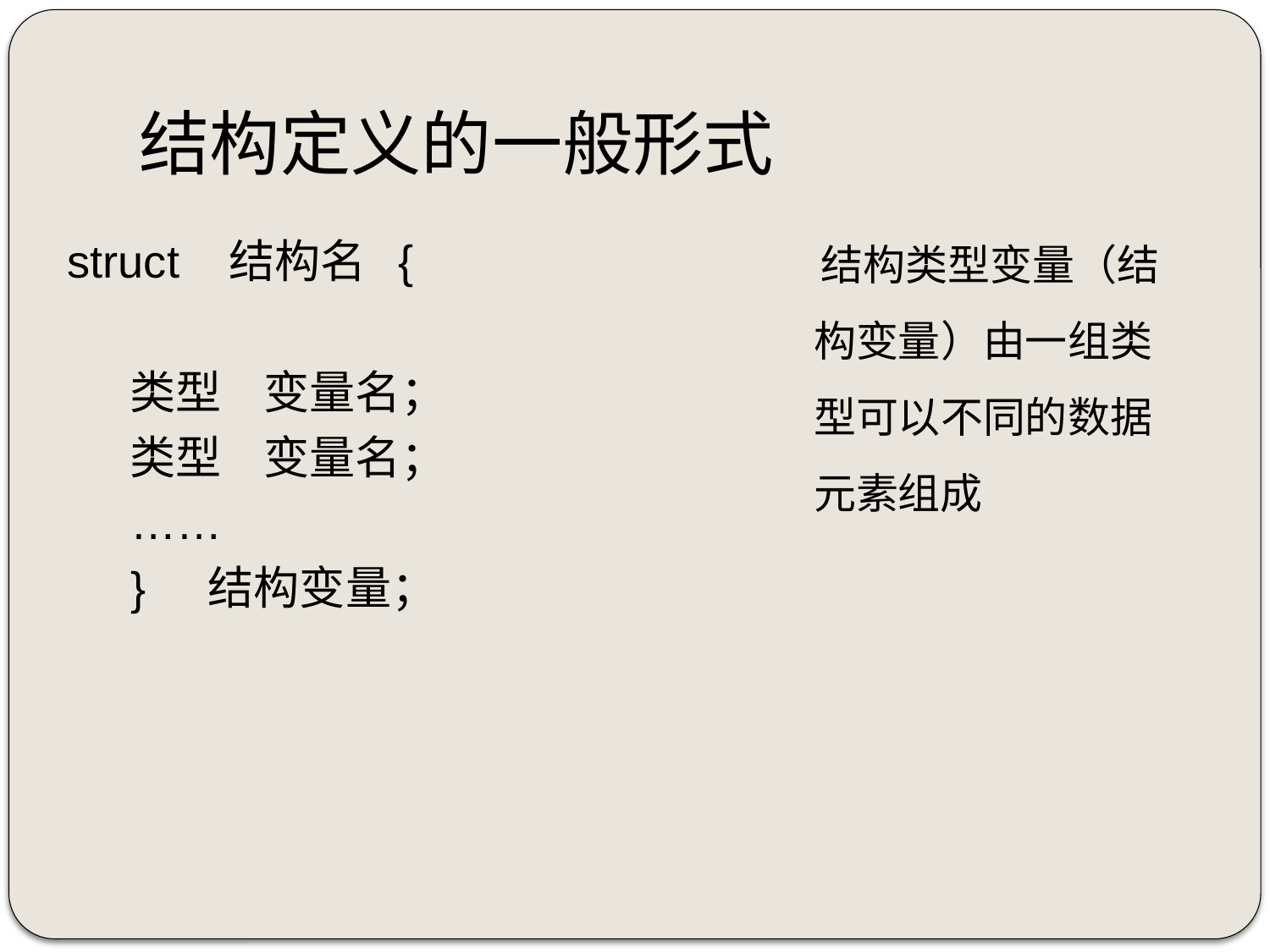

# 结构定义的一般形式
   结构类型变量（结构变量）由一组类型可以不同的数据元素组成

struct   结构名  {

     类型    变量名；
     类型    变量名；
     ……
     }    结构变量；